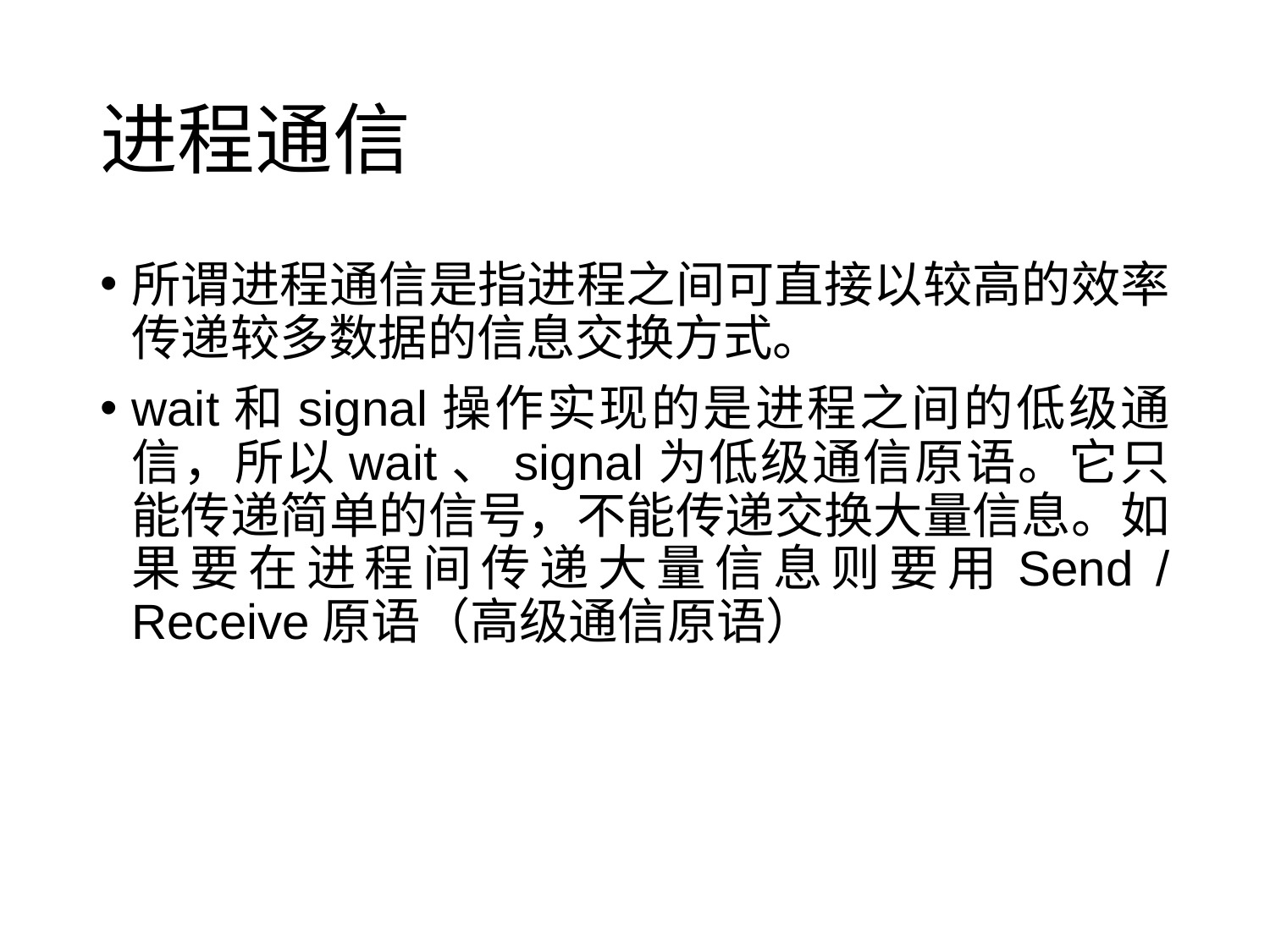

# 进程通信
所谓进程通信是指进程之间可直接以较高的效率传递较多数据的信息交换方式。
wait和signal操作实现的是进程之间的低级通信，所以wait、signal为低级通信原语。它只能传递简单的信号，不能传递交换大量信息。如果要在进程间传递大量信息则要用Send / Receive原语（高级通信原语）